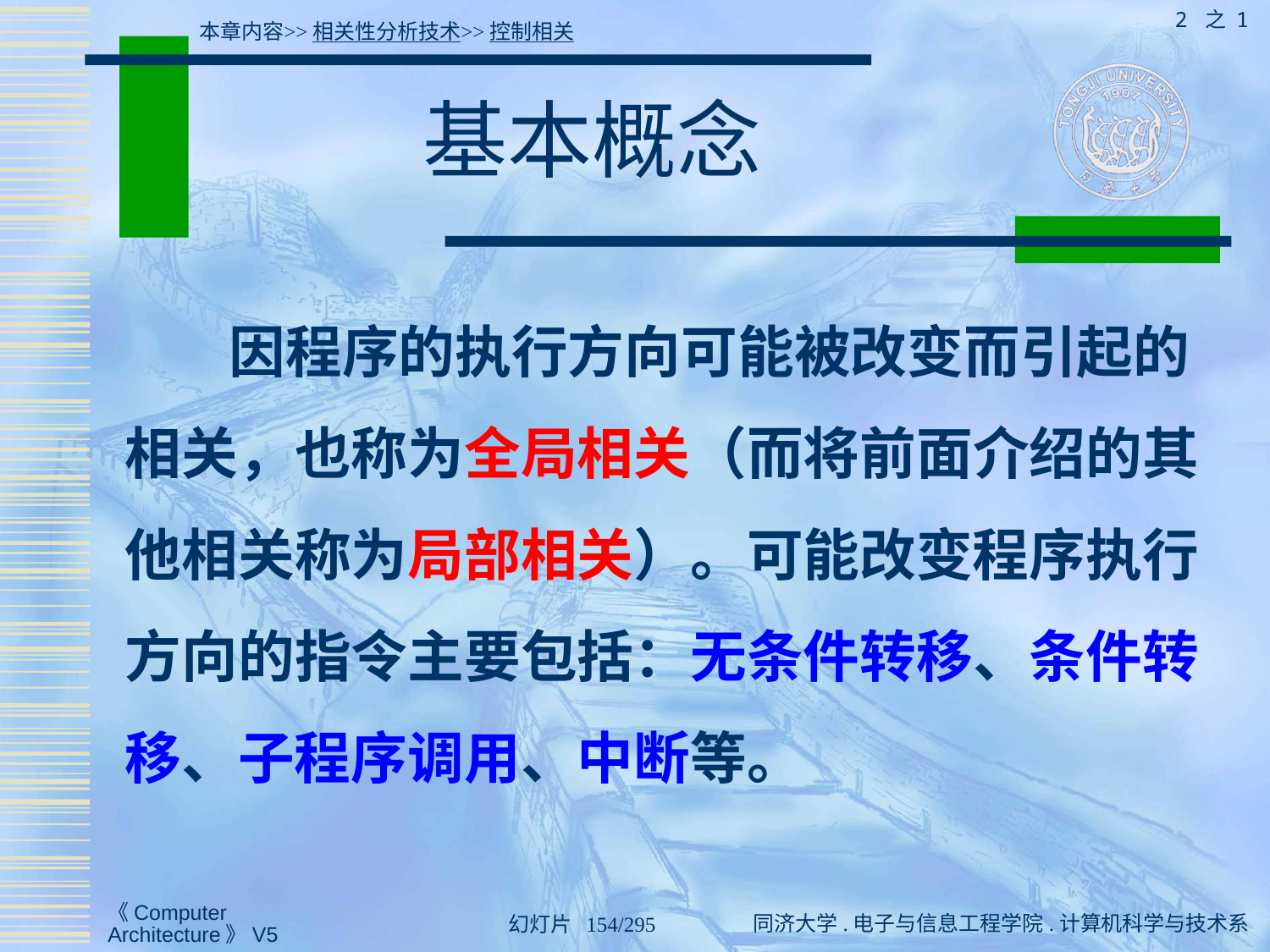

2 之 1
本章内容>>相关性分析技术>>控制相关
# 基本概念
       因程序的执行方向可能被改变而引起的相关，也称为全局相关（而将前面介绍的其他相关称为局部相关）。可能改变程序执行方向的指令主要包括：无条件转移、条件转移、子程序调用、中断等。